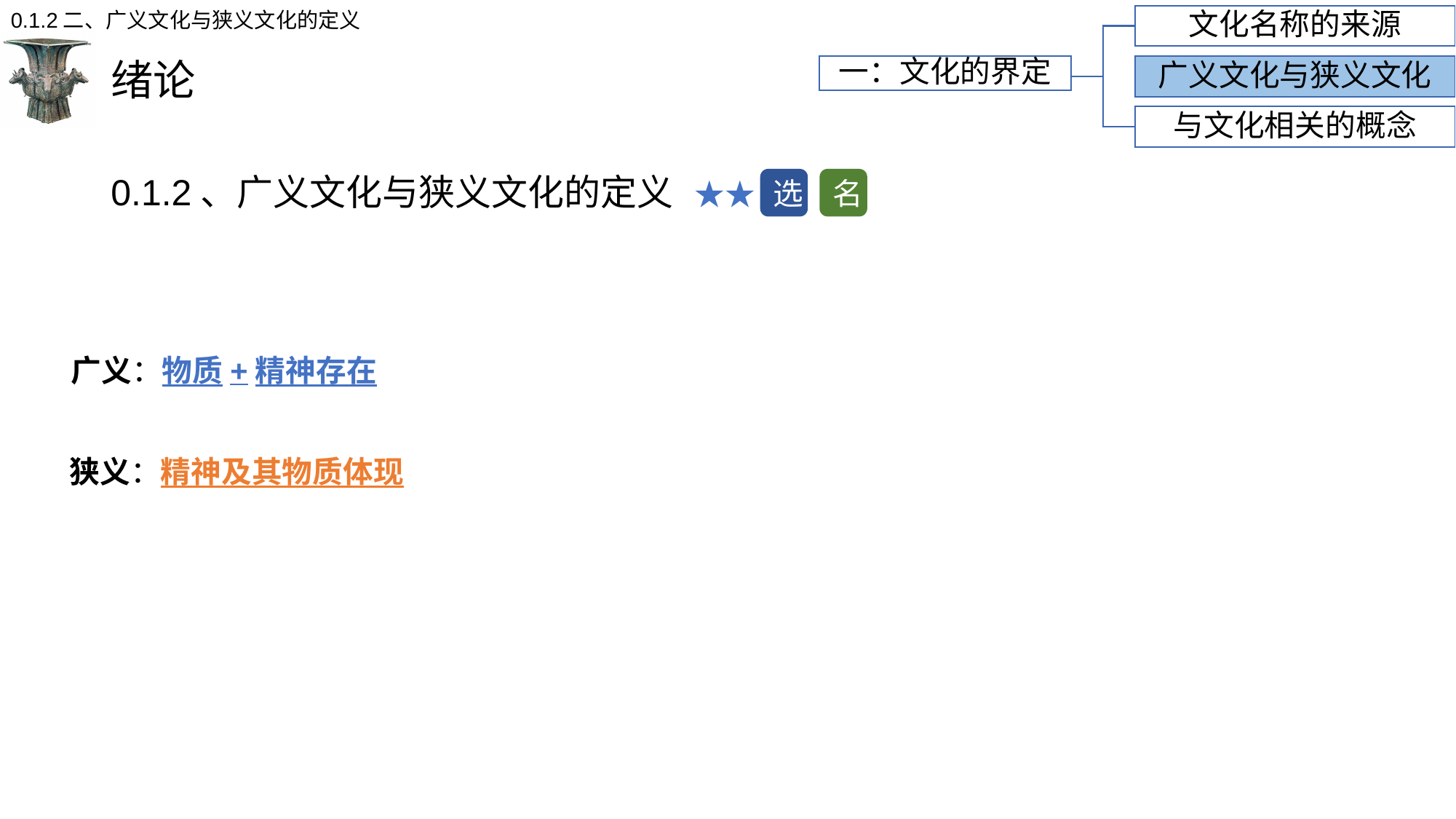

0.1.2二、广义文化与狭义文化的定义
文化名称的来源

# 绪论
一：文化的界定
广义文化与狭义文化

与文化相关的概念
0.1.2、广义文化与狭义文化的定义   ★★
选
名
广义：物质+精神存在
狭义：精神及其物质体现
29